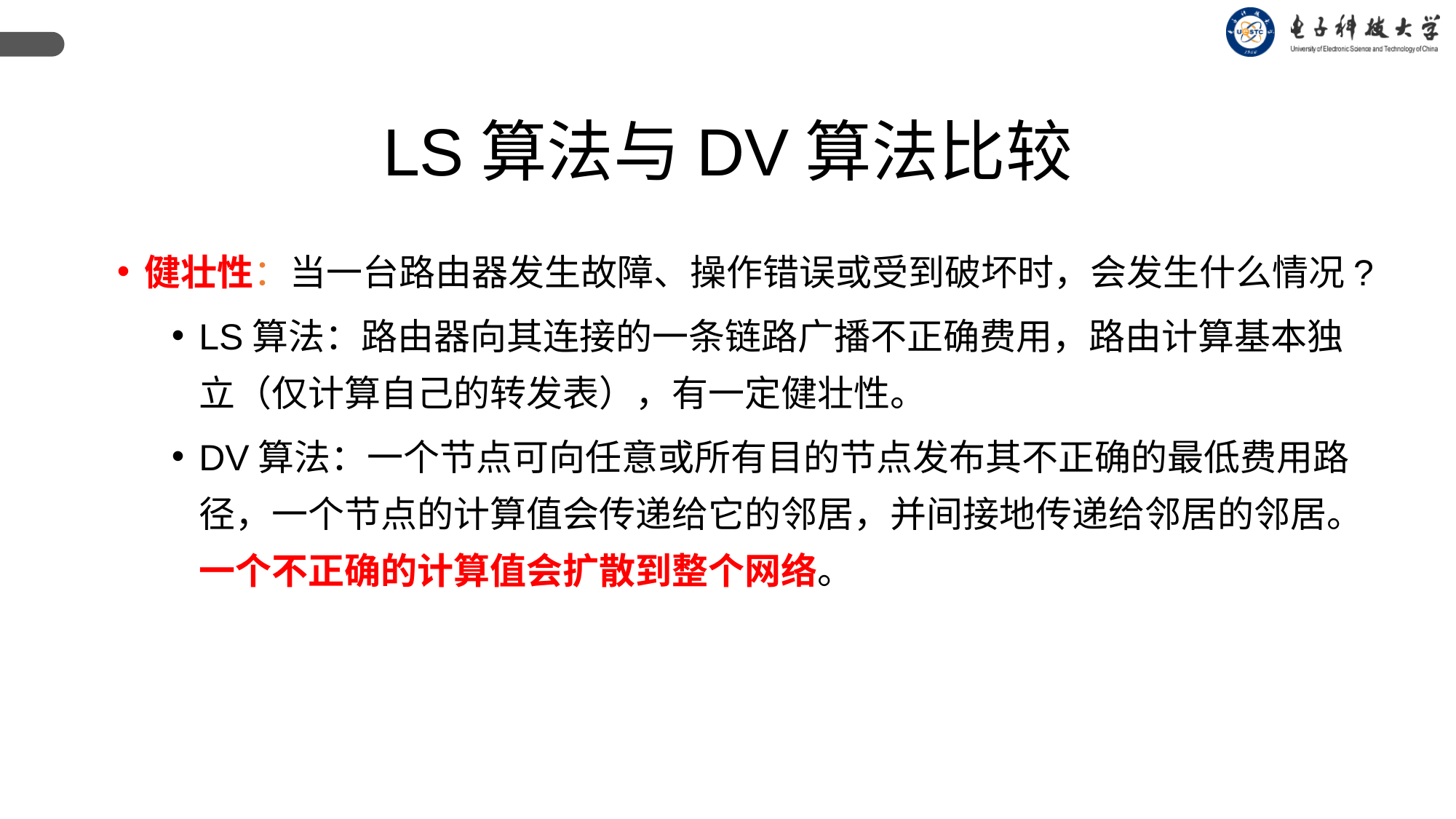

LS算法与DV算法比较
健壮性：当一台路由器发生故障、操作错误或受到破坏时，会发生什么情况?
LS算法：路由器向其连接的一条链路广播不正确费用，路由计算基本独立（仅计算自己的转发表），有一定健壮性。
DV算法：一个节点可向任意或所有目的节点发布其不正确的最低费用路径，一个节点的计算值会传递给它的邻居，并间接地传递给邻居的邻居。一个不正确的计算值会扩散到整个网络。